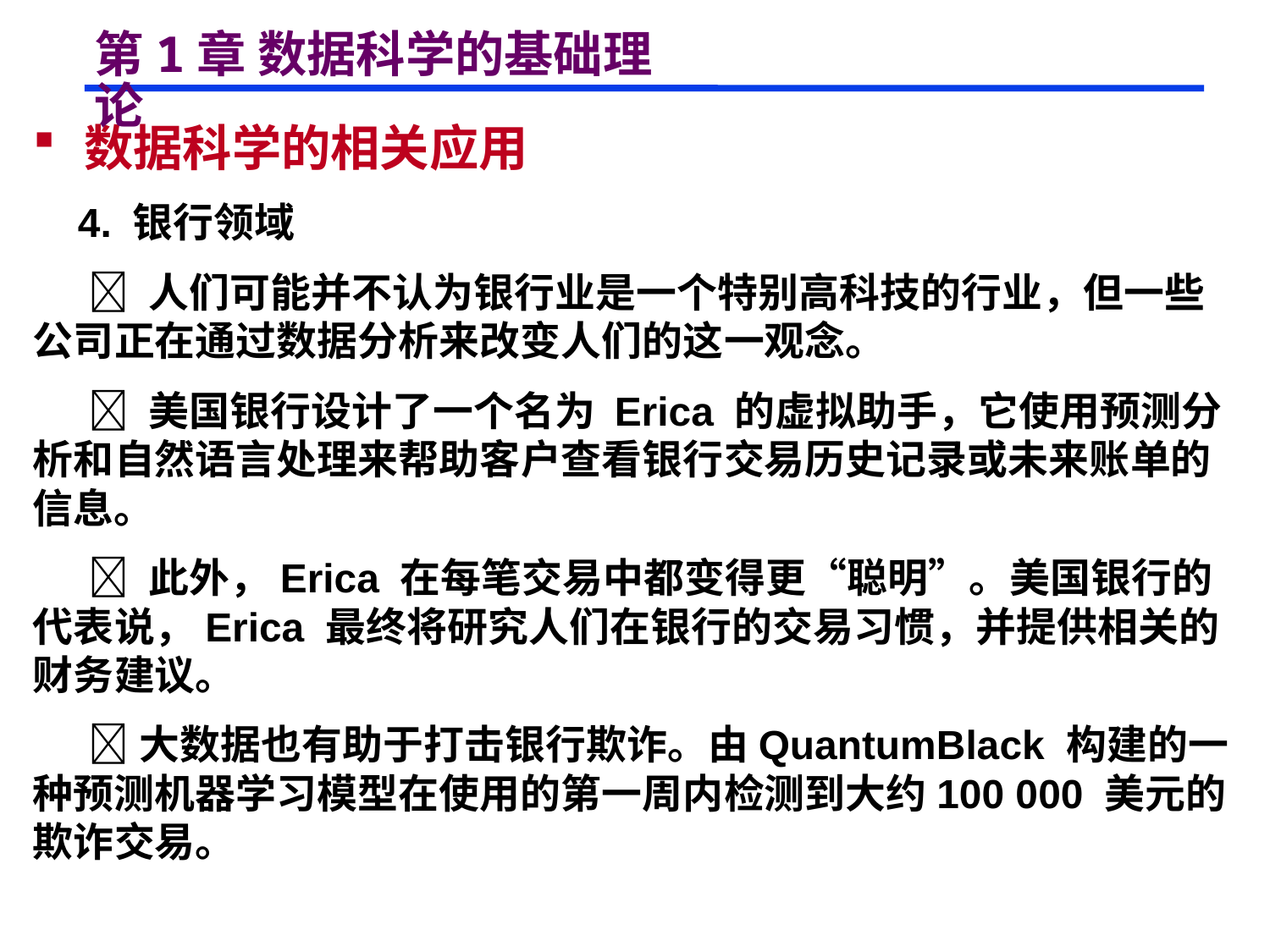

# 第1章 数据科学的基础理论
 数据科学的相关应用
    4. 银行领域
      ♦ 人们可能并不认为银行业是一个特别高科技的行业，但一些公司正在通过数据分析来改变人们的这一观念。
      ♦ 美国银行设计了一个名为 Erica 的虚拟助手，它使用预测分析和自然语言处理来帮助客户查看银行交易历史记录或未来账单的信息。
      ♦ 此外，Erica 在每笔交易中都变得更“聪明”。美国银行的代表说，Erica 最终将研究人们在银行的交易习惯，并提供相关的财务建议。
      ♦大数据也有助于打击银行欺诈。由QuantumBlack 构建的一种预测机器学习模型在使用的第一周内检测到大约100 000 美元的欺诈交易。